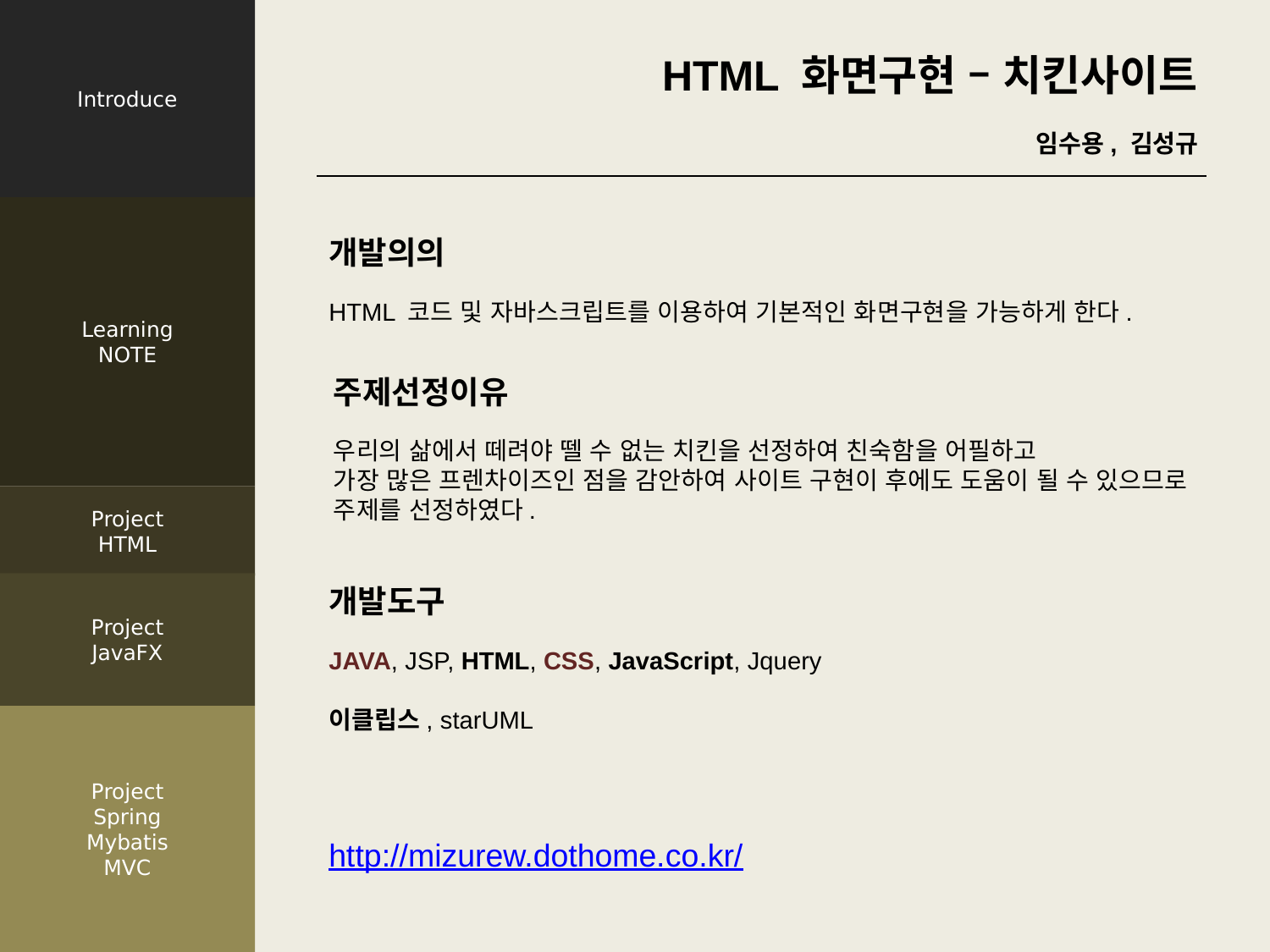

Introduce
Learning
NOTE
Project
HTML
Project
JavaFX
Project
Spring
Mybatis
MVC
HTML 화면구현 – 치킨사이트
임수용, 김성규
개발의의

HTML 코드 및 자바스크립트를 이용하여 기본적인 화면구현을 가능하게 한다.
주제선정이유

우리의 삶에서 떼려야 뗄 수 없는 치킨을 선정하여 친숙함을 어필하고
가장 많은 프렌차이즈인 점을 감안하여 사이트 구현이 후에도 도움이 될 수 있으므로
주제를 선정하였다.
개발도구

JAVA, JSP, HTML, CSS, JavaScript, Jquery

이클립스, starUML
http://mizurew.dothome.co.kr/